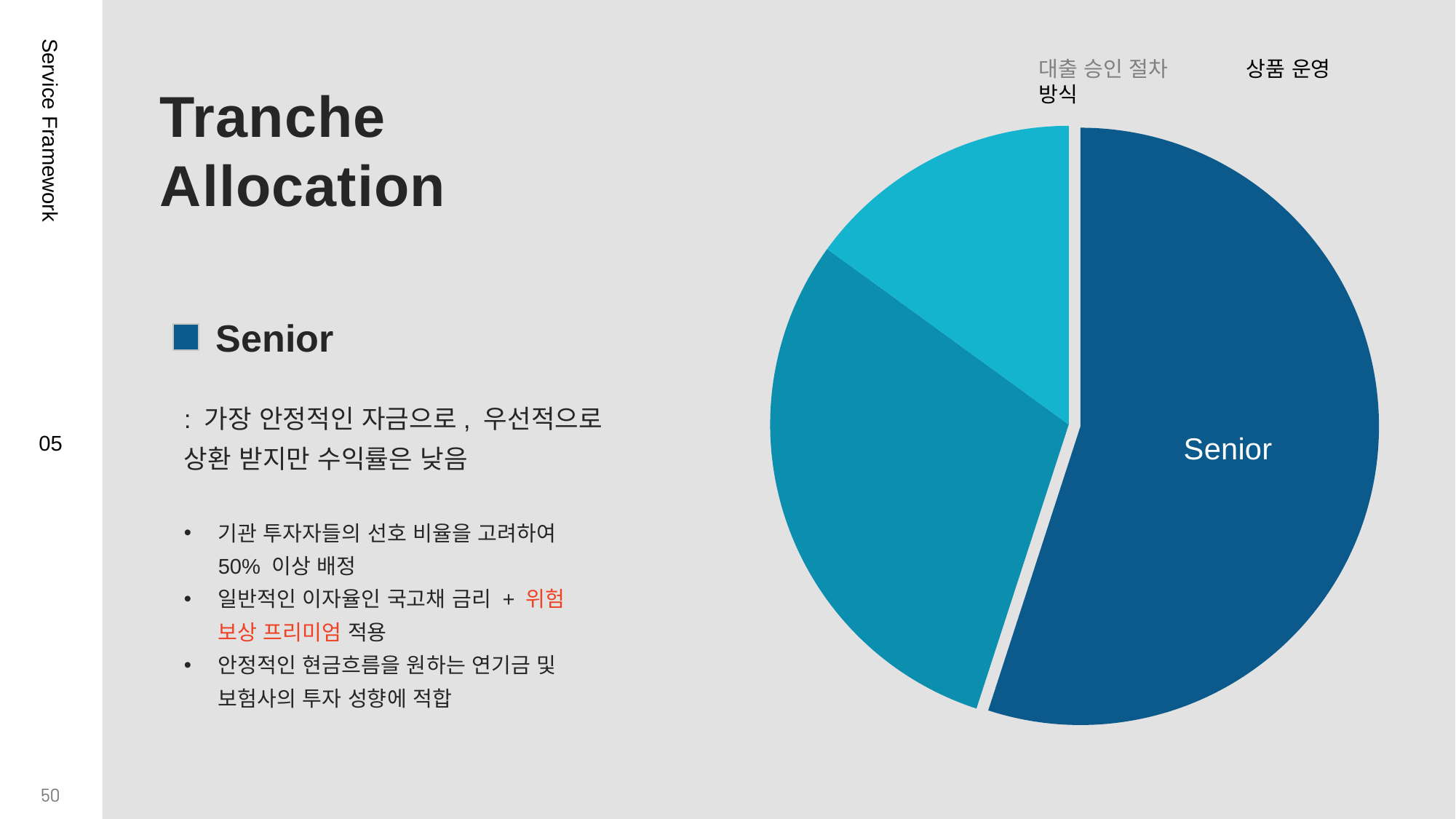

대출 승인 절차             상품 운영 방식
Tranche
Allocation

### Chart

| Category | 판매 |
|---|---|
| Senior | 55.0 |
| Mezzanine | 30.0 |
| Equity | 15.0 |
Service Framework
Senior

: 가장 안정적인 자금으로, 우선적으로 상환 받지만 수익률은 낮음
05
기관 투자자들의 선호 비율을 고려하여 50% 이상 배정
일반적인 이자율인 국고채 금리 + 위험 보상 프리미엄 적용
안정적인 현금흐름을 원하는 연기금 및 보험사의 투자 성향에 적합

50